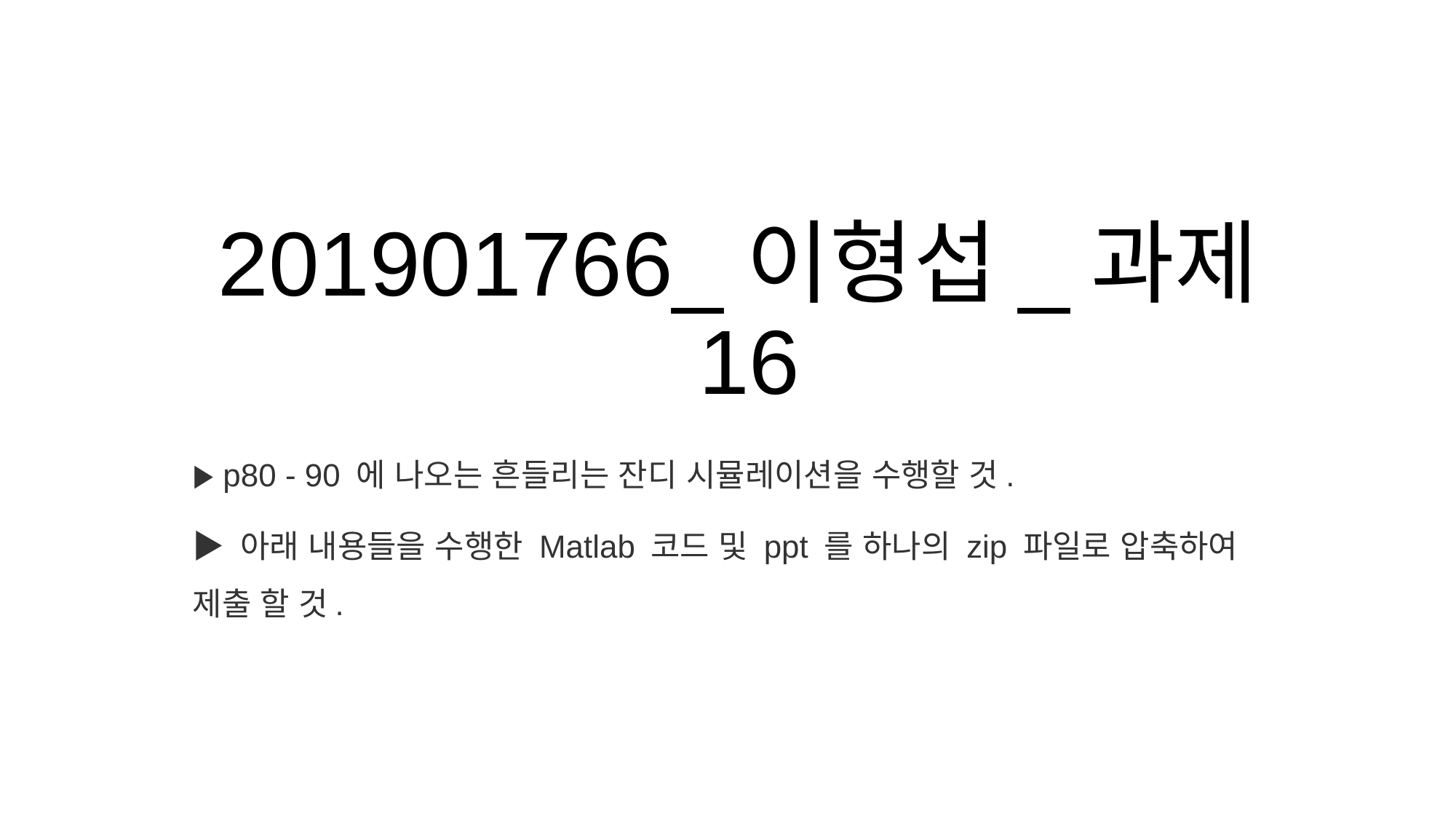

# 201901766_이형섭_과제16
▶ p80 - 90 에 나오는 흔들리는 잔디 시뮬레이션을 수행할 것.
▶ 아래 내용들을 수행한 Matlab 코드 및 ppt 를 하나의 zip 파일로 압축하여 제출 할 것.